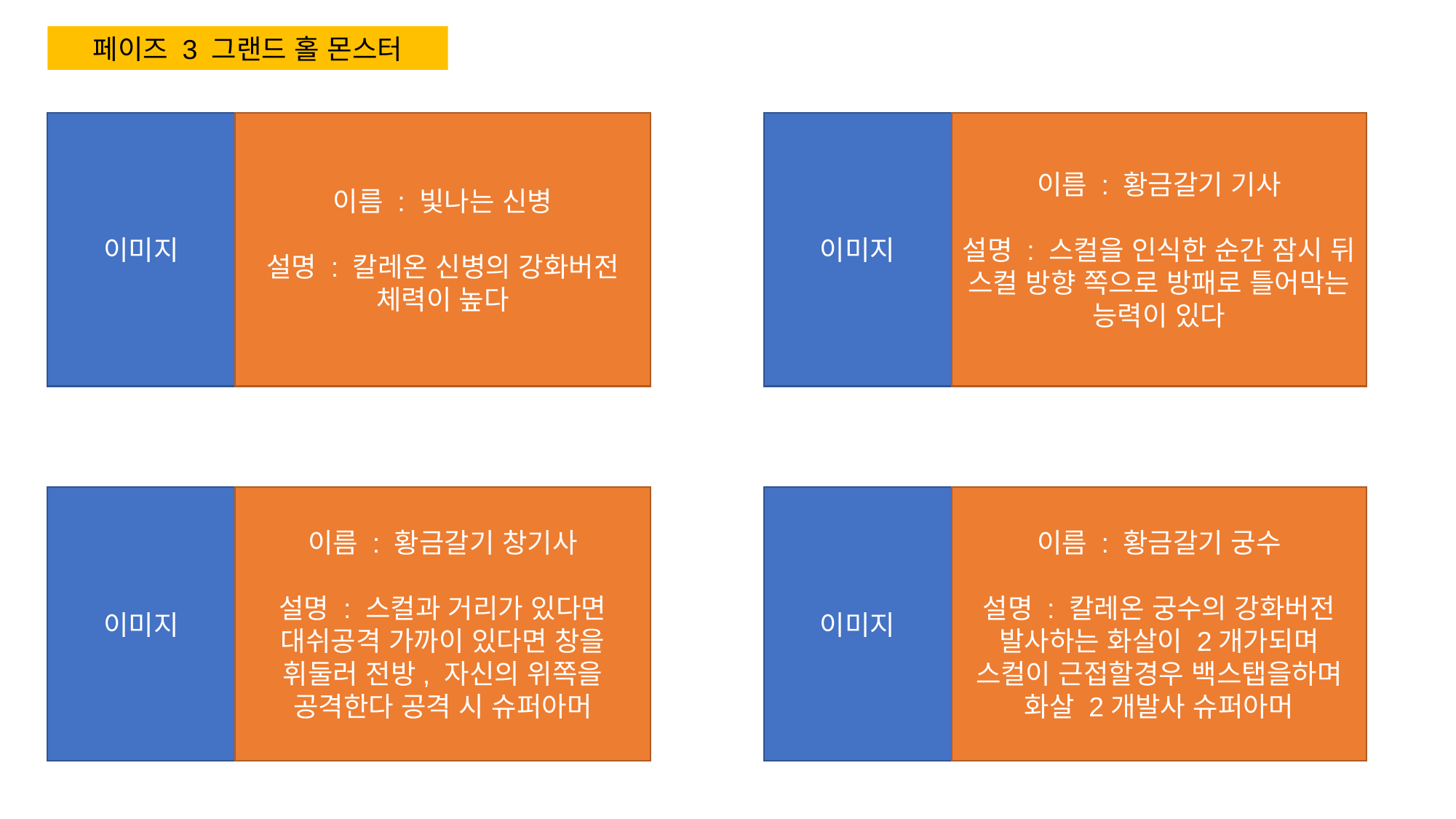

페이즈 3 그랜드 홀 몬스터
이미지
이름 : 황금갈기 기사

설명 : 스컬을 인식한 순간 잠시 뒤 스컬 방향 쪽으로 방패로 틀어막는 능력이 있다
이미지
이름 : 빛나는 신병

설명 : 칼레온 신병의 강화버전 체력이 높다
이미지
이름 : 황금갈기 궁수

설명 : 칼레온 궁수의 강화버전 발사하는 화살이 2개가되며 스컬이 근접할경우 백스탭을하며 화살 2개발사 슈퍼아머
이미지
이름 : 황금갈기 창기사

설명 : 스컬과 거리가 있다면 대쉬공격 가까이 있다면 창을 휘둘러 전방, 자신의 위쪽을 공격한다 공격 시 슈퍼아머